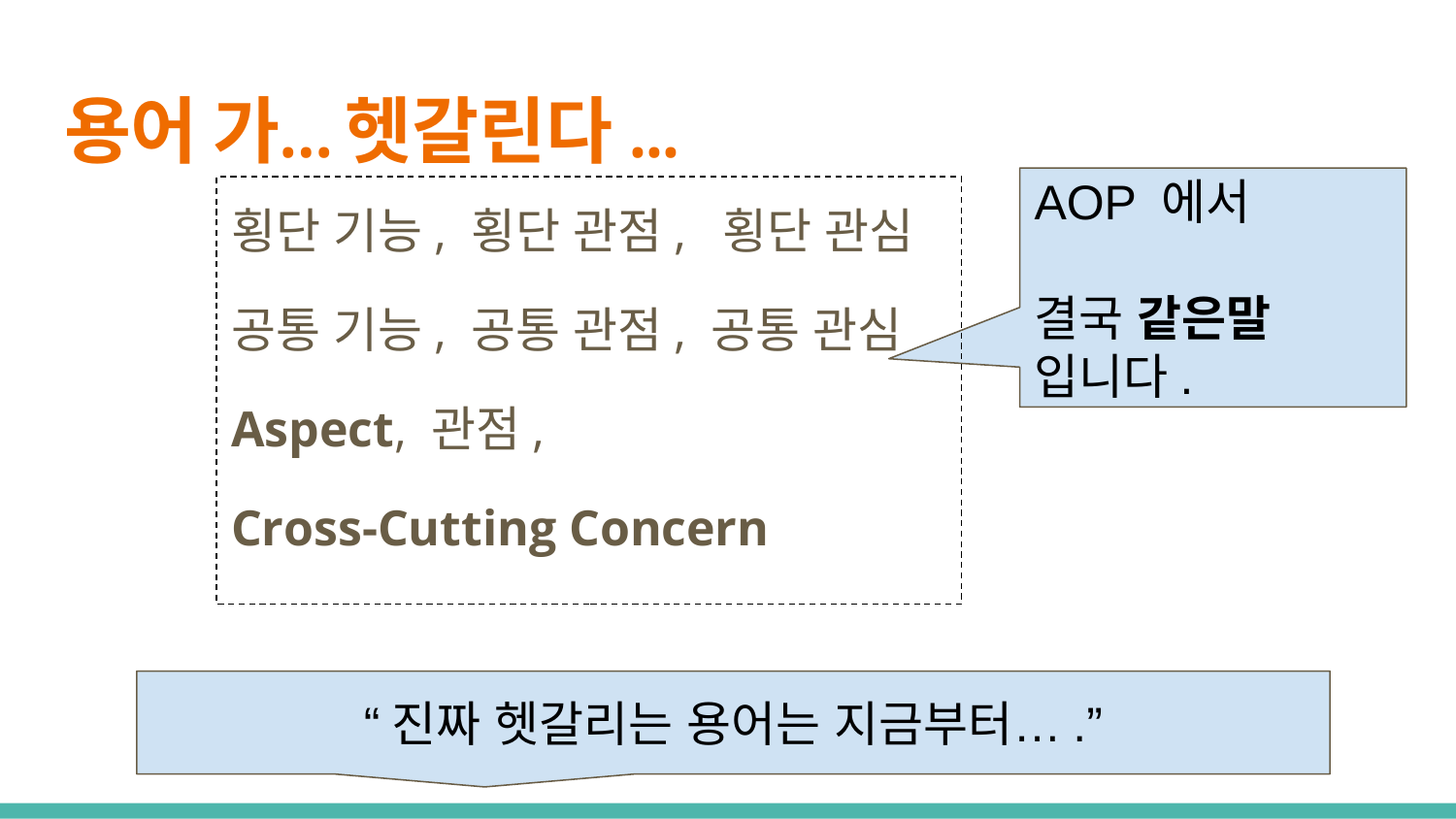

# 용어 가… 헷갈린다...
AOP 에서

결국 같은말 입니다.
횡단 기능, 횡단 관점,  횡단 관심
공통 기능, 공통 관점, 공통 관심
Aspect, 관점,
Cross-Cutting Concern
“진짜 헷갈리는 용어는 지금부터….”